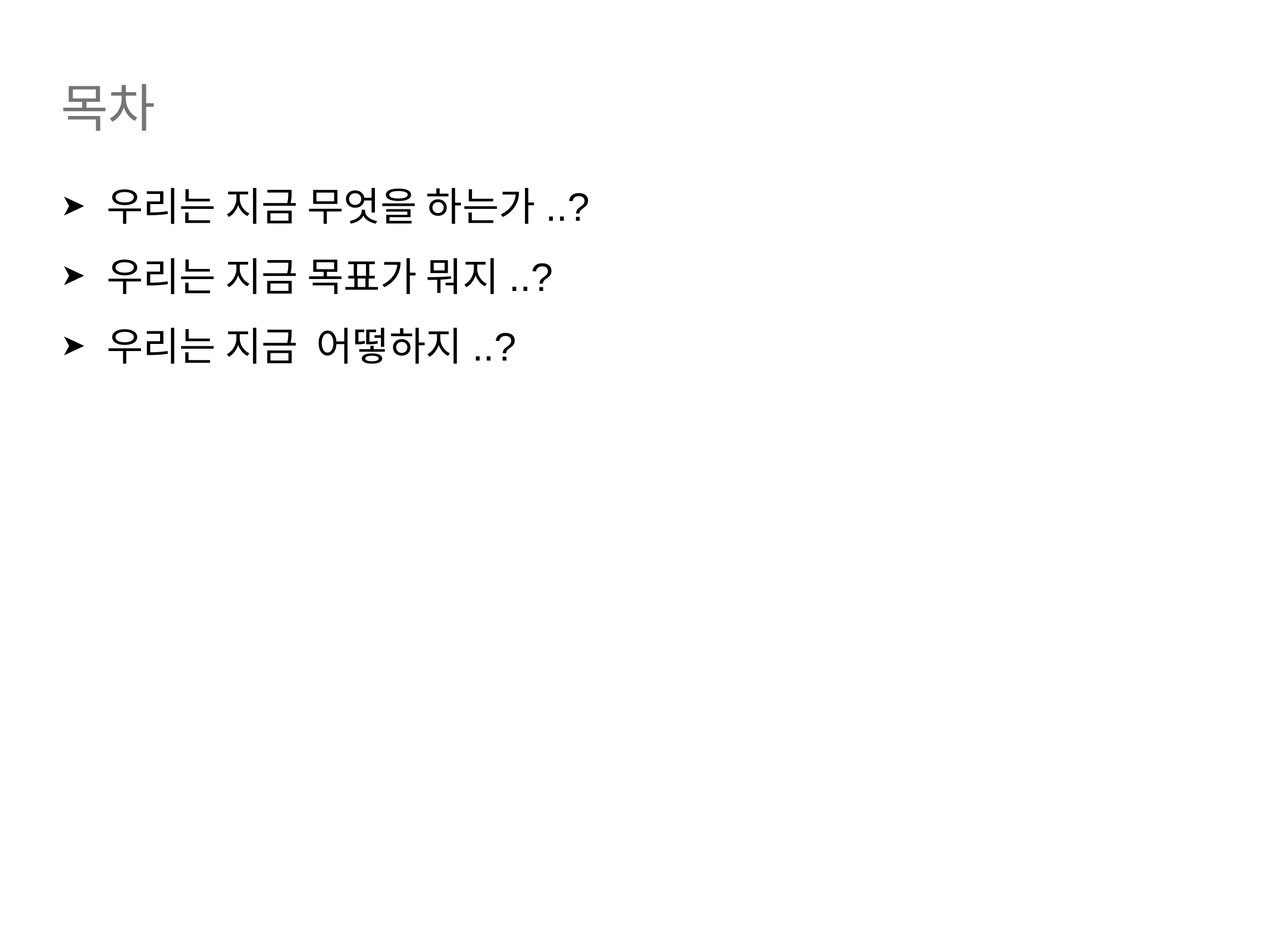

# 목차

우리는 지금 무엇을 하는가..?
우리는 지금 목표가 뭐지..?
우리는 지금  어떻하지..?